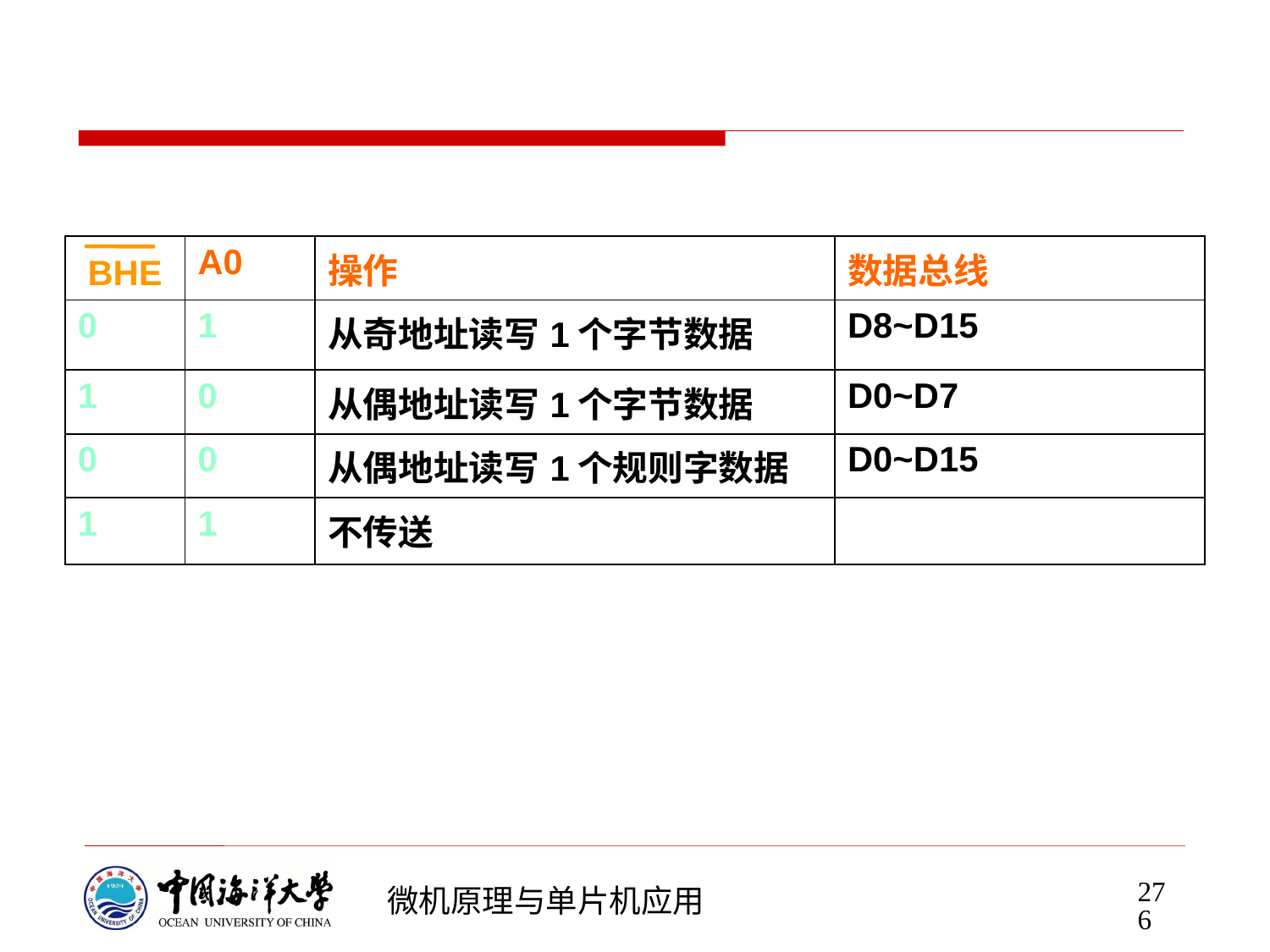

#
|  | A0 | 操作 | 数据总线 |
| --- | --- | --- | --- |
| 0 | 1 | 从奇地址读写1个字节数据 | D8~D15 |
| 1 | 0 | 从偶地址读写1个字节数据 | D0~D7 |
| 0 | 0 | 从偶地址读写1个规则字数据 | D0~D15 |
| 1 | 1 | 不传送 |  |
BHE

276